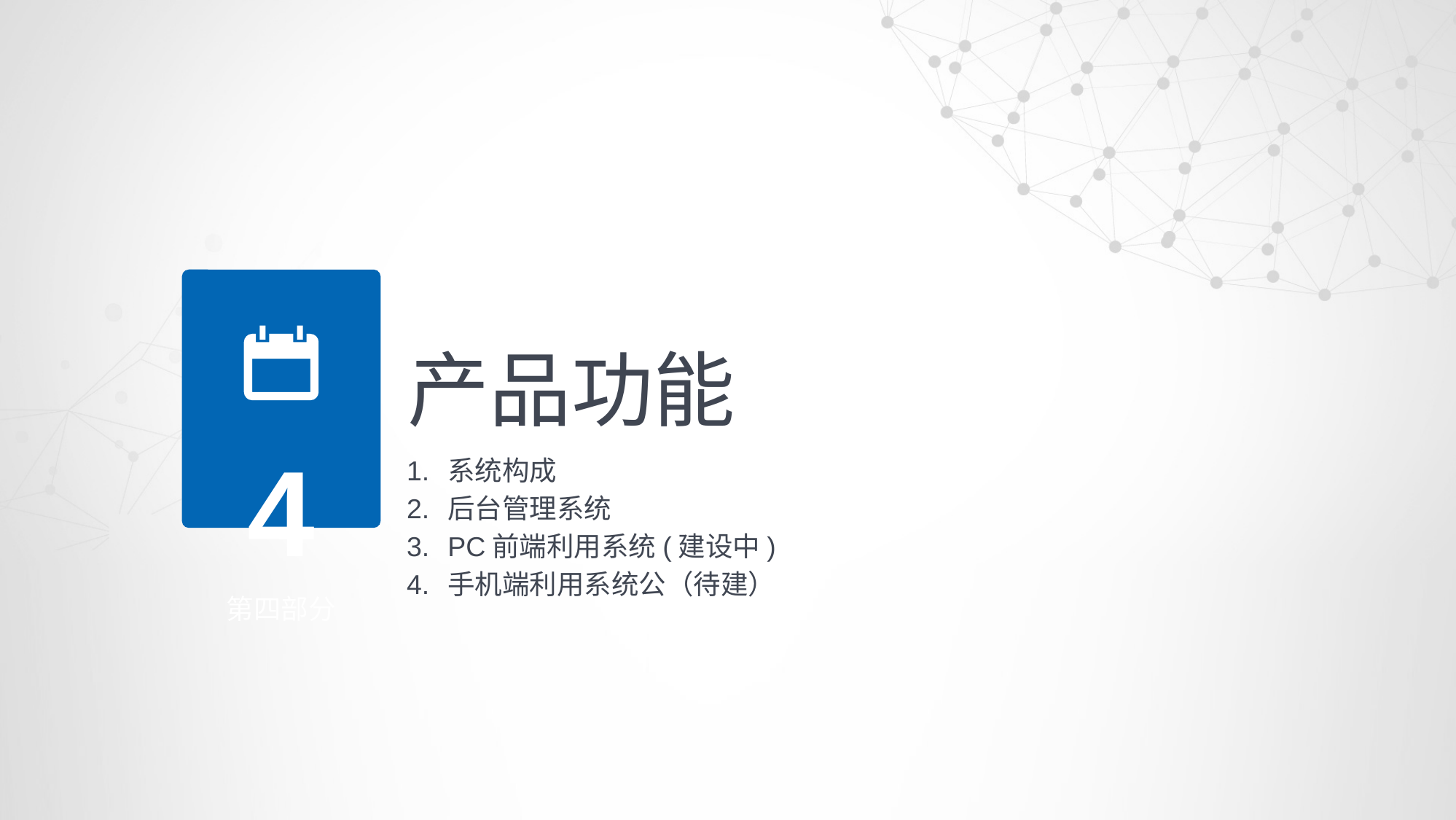

产品功能
4
系统构成
后台管理系统
PC前端利用系统(建设中)
手机端利用系统公（待建）
第四部分